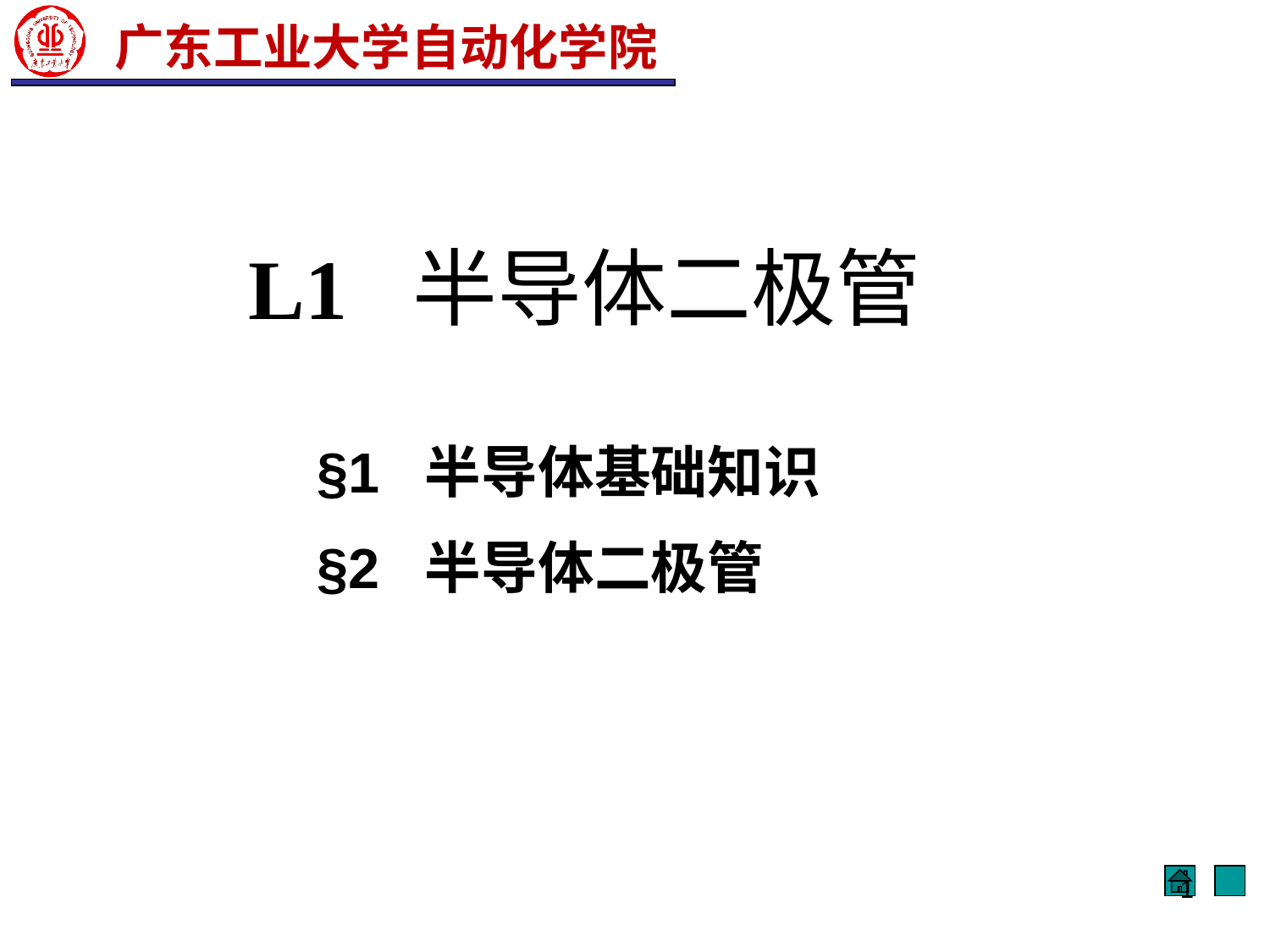

# L1  半导体二极管
§1  半导体基础知识
§2  半导体二极管
1